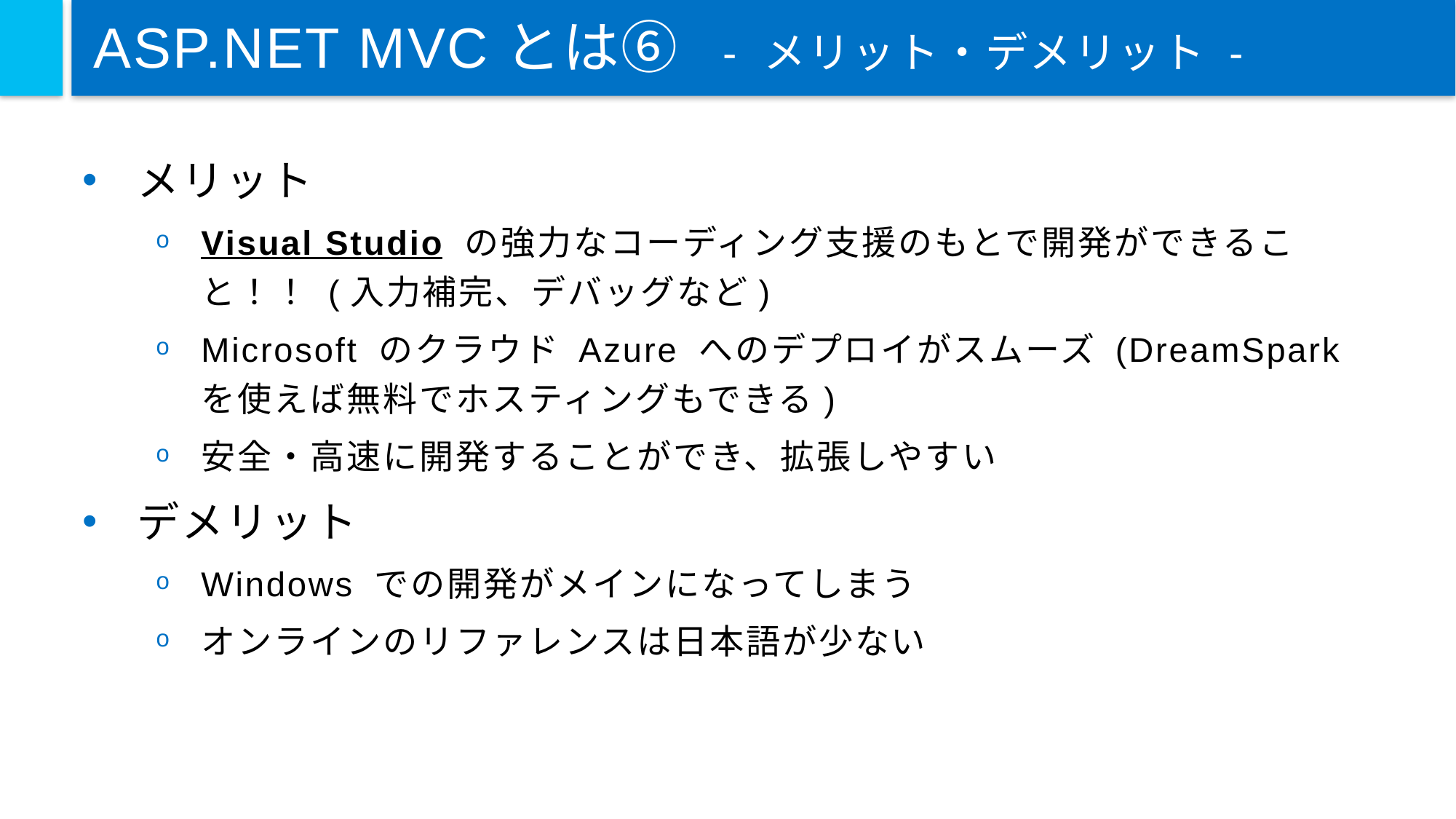

# ASP.NET MVCとは⑥  - メリット・デメリット -
メリット
Visual Studio の強力なコーディング支援のもとで開発ができること！！ (入力補完、デバッグなど)
Microsoft のクラウド Azure へのデプロイがスムーズ (DreamSpark を使えば無料でホスティングもできる)
安全・高速に開発することができ、拡張しやすい
デメリット
Windows での開発がメインになってしまう
オンラインのリファレンスは日本語が少ない